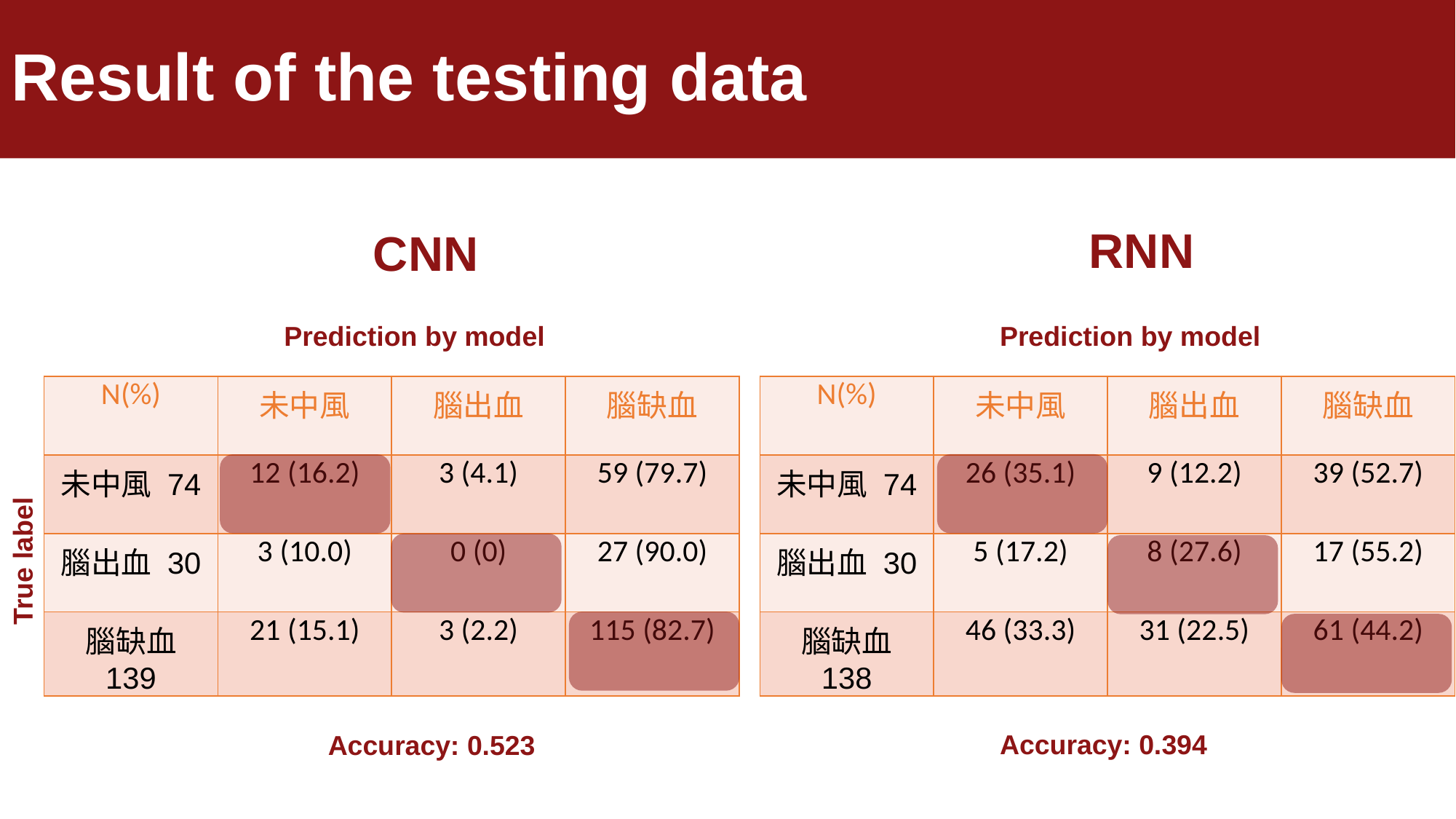

# Result of the testing data
RNN
CNN
Prediction by model
Prediction by model
| N(%) | 未中風 | 腦出血 | 腦缺血 |
| --- | --- | --- | --- |
| 未中風 74 | 12 (16.2) | 3 (4.1) | 59 (79.7) |
| 腦出血 30 | 3 (10.0) | 0 (0) | 27 (90.0) |
| 腦缺血 139 | 21 (15.1) | 3 (2.2) | 115 (82.7) |
| N(%) | 未中風 | 腦出血 | 腦缺血 |
| --- | --- | --- | --- |
| 未中風 74 | 26 (35.1) | 9 (12.2) | 39 (52.7) |
| 腦出血 30 | 5 (17.2) | 8 (27.6) | 17 (55.2) |
| 腦缺血 138 | 46 (33.3) | 31 (22.5) | 61 (44.2) |

True label

Accuracy: 0.394
Accuracy: 0.523